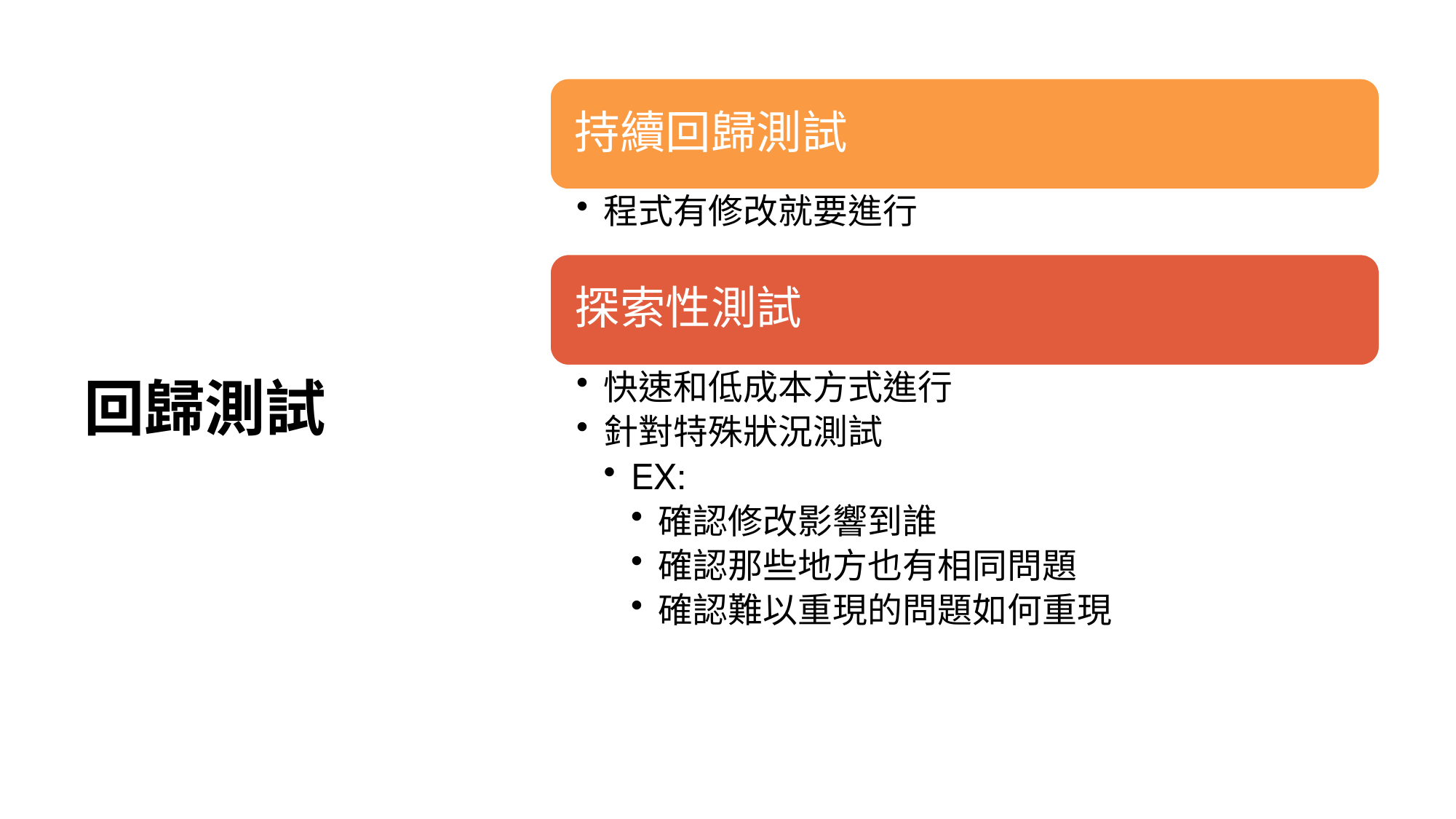

# 回歸測試
持續回歸測試
程式有修改就要進行
探索性測試
快速和低成本方式進行
針對特殊狀況測試
EX:
確認修改影響到誰
確認那些地方也有相同問題
確認難以重現的問題如何重現